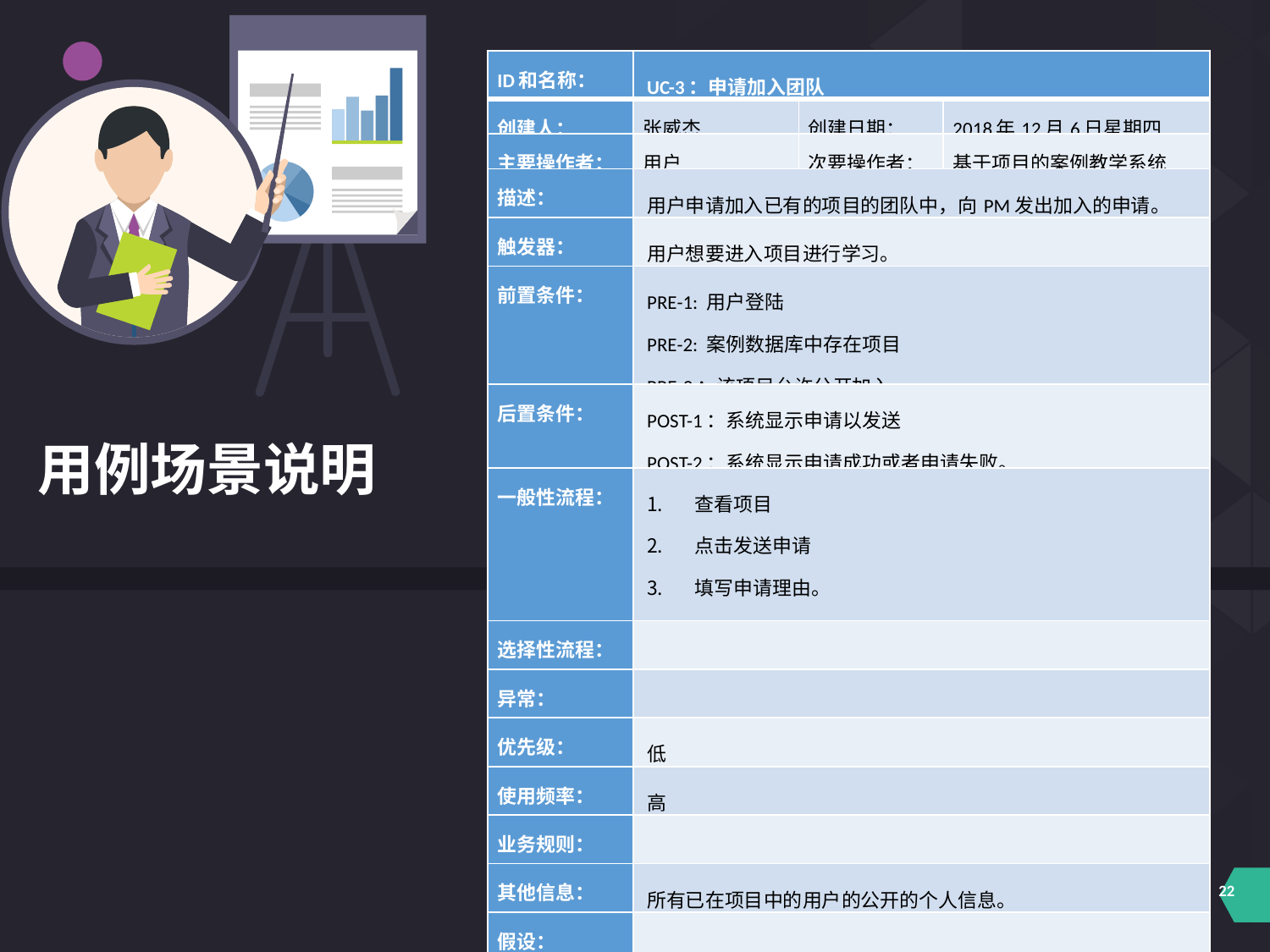

| ID和名称： | UC-3：申请加入团队 |  |  |
| --- | --- | --- | --- |
| 创建人： | 张威杰 | 创建日期： | 2018年12月6日星期四 |
| 主要操作者： | 用户 | 次要操作者： | 基于项目的案例教学系统 |
| 描述： | 用户申请加入已有的项目的团队中，向PM发出加入的申请。 |  |  |
| 触发器： | 用户想要进入项目进行学习。 |  |  |
| 前置条件： | PRE-1: 用户登陆 PRE-2: 案例数据库中存在项目 PRE-3：该项目允许公开加入 |  |  |
| 后置条件： | POST-1：系统显示申请以发送 POST-2：系统显示申请成功或者申请失败。 |  |  |
| 一般性流程： | 查看项目 点击发送申请 填写申请理由。 确认申请。 |  |  |
| 选择性流程： |  |  |  |
| 异常： |  |  |  |
| 优先级： | 低 |  |  |
| 使用频率： | 高 |  |  |
| 业务规则： |  |  |  |
| 其他信息： | 所有已在项目中的用户的公开的个人信息。 |  |  |
| 假设： |  |  |  |

用例场景说明